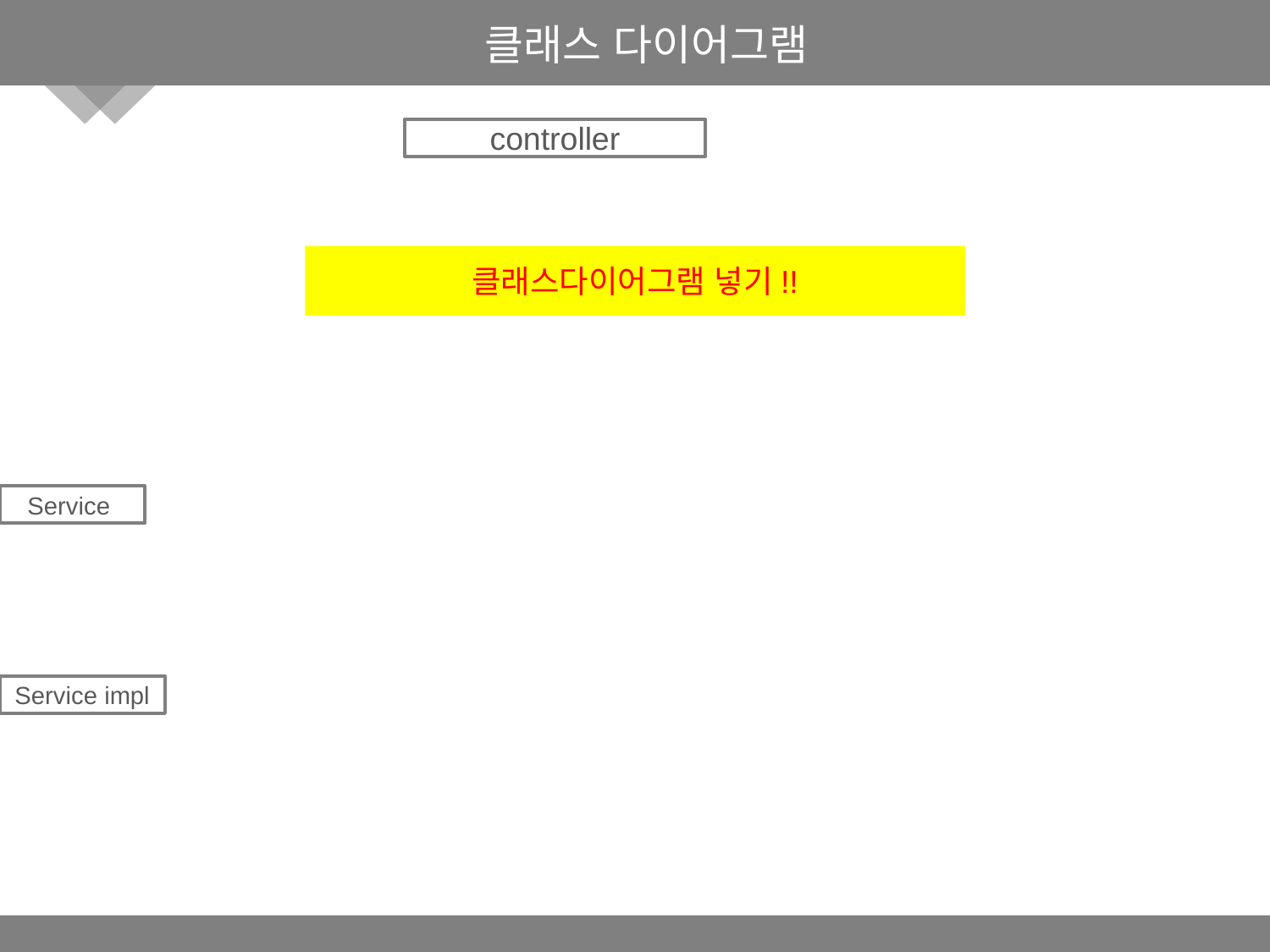

클래스 다이어그램

controller
클래스다이어그램 넣기!!
Service
Service impl
클릭